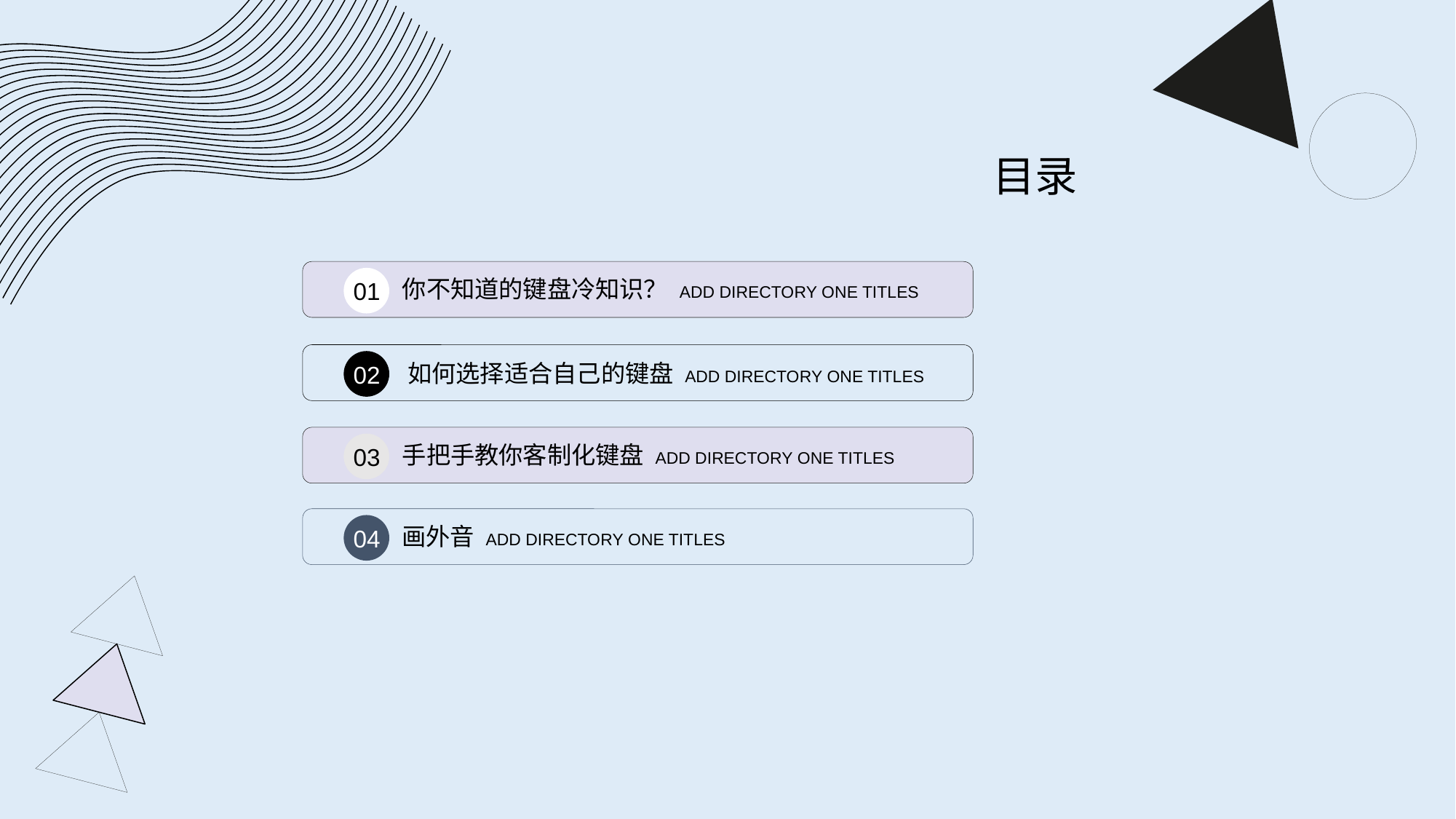

目录

你不知道的键盘冷知识？ ADD DIRECTORY ONE TITLES
01

如何选择适合自己的键盘 ADD DIRECTORY ONE TITLES
02

手把手教你客制化键盘 ADD DIRECTORY ONE TITLES
03

画外音 ADD DIRECTORY ONE TITLES
04